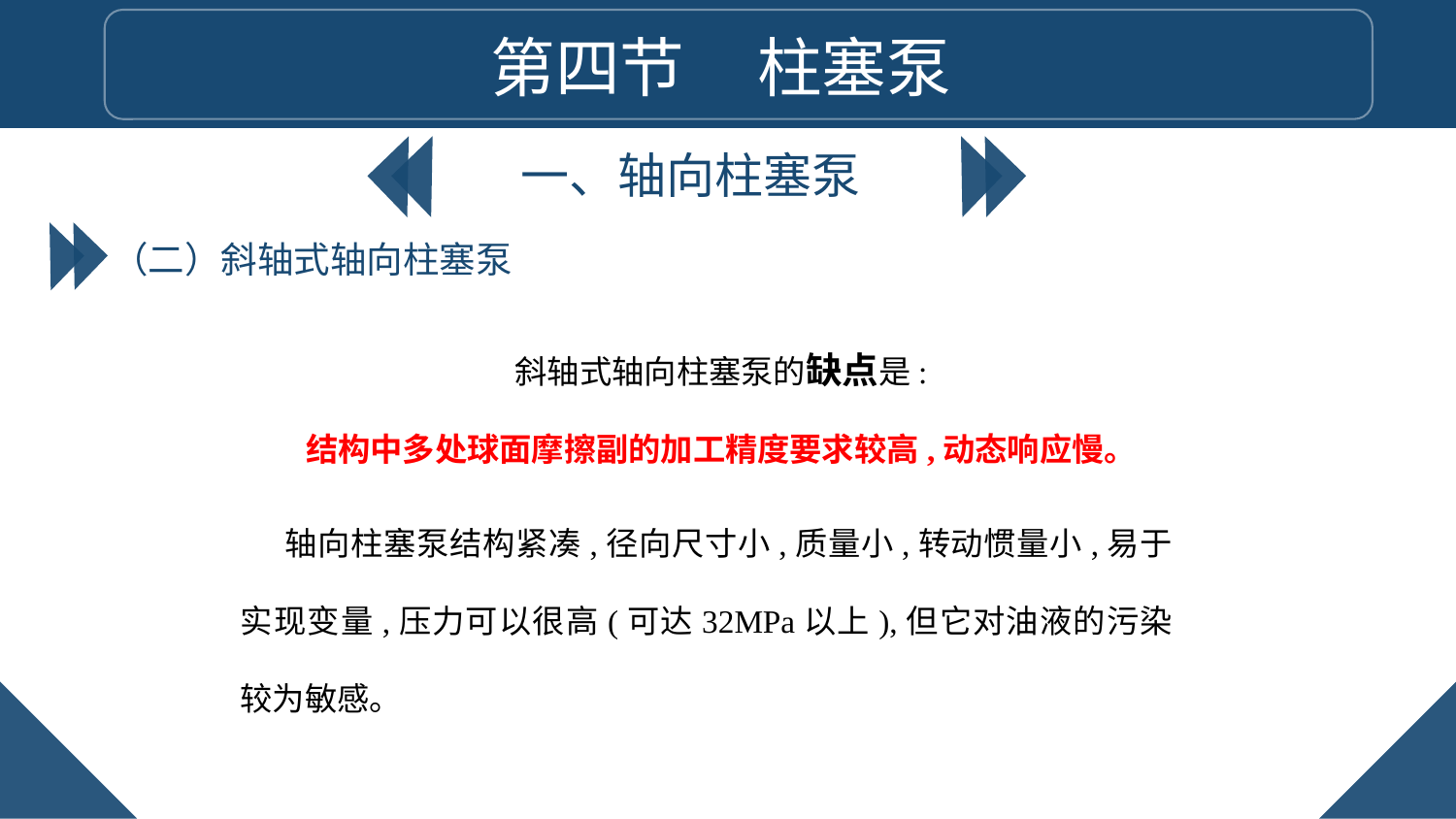

第四节     柱塞泵
一、轴向柱塞泵

（二）斜轴式轴向柱塞泵

斜轴式轴向柱塞泵的缺点是:
结构中多处球面摩擦副的加工精度要求较高,动态响应慢。
轴向柱塞泵结构紧凑,径向尺寸小,质量小,转动惯量小,易于实现变量,压力可以很高(可达32MPa以上),但它对油液的污染较为敏感。